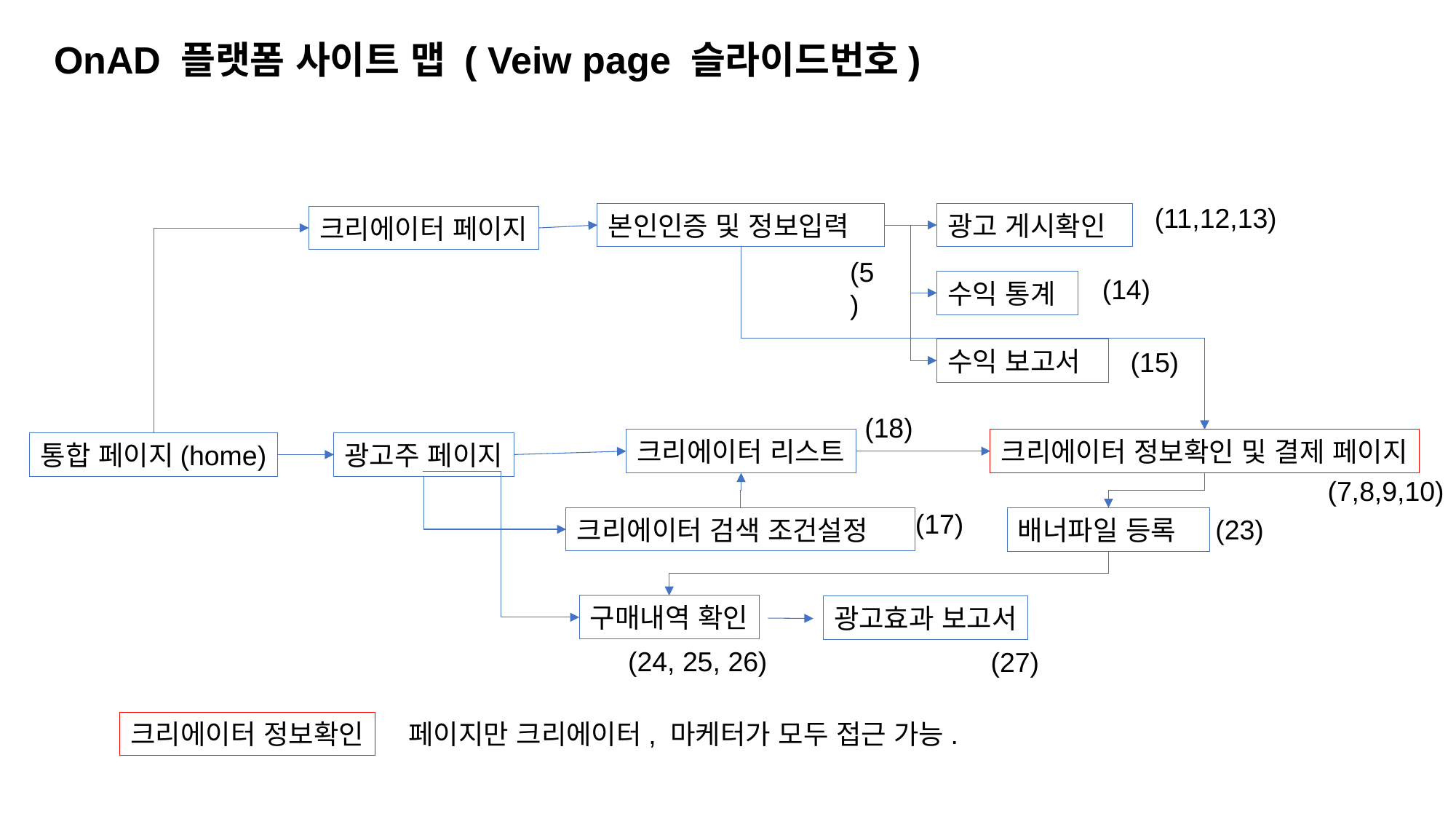

OnAD 플랫폼 사이트 맵 ( Veiw page 슬라이드번호)
(11,12,13)
광고 게시확인
본인인증 및 정보입력
크리에이터 페이지
(5)
(14)
수익 통계
수익 보고서
(15)
(18)
크리에이터 리스트
크리에이터 정보확인 및 결제 페이지
통합 페이지(home)
광고주 페이지
(7,8,9,10)
(17)
(23)
크리에이터 검색 조건설정
배너파일 등록
구매내역 확인
광고효과 보고서
(24, 25, 26)
(27)
크리에이터 정보확인
페이지만 크리에이터, 마케터가 모두 접근 가능.